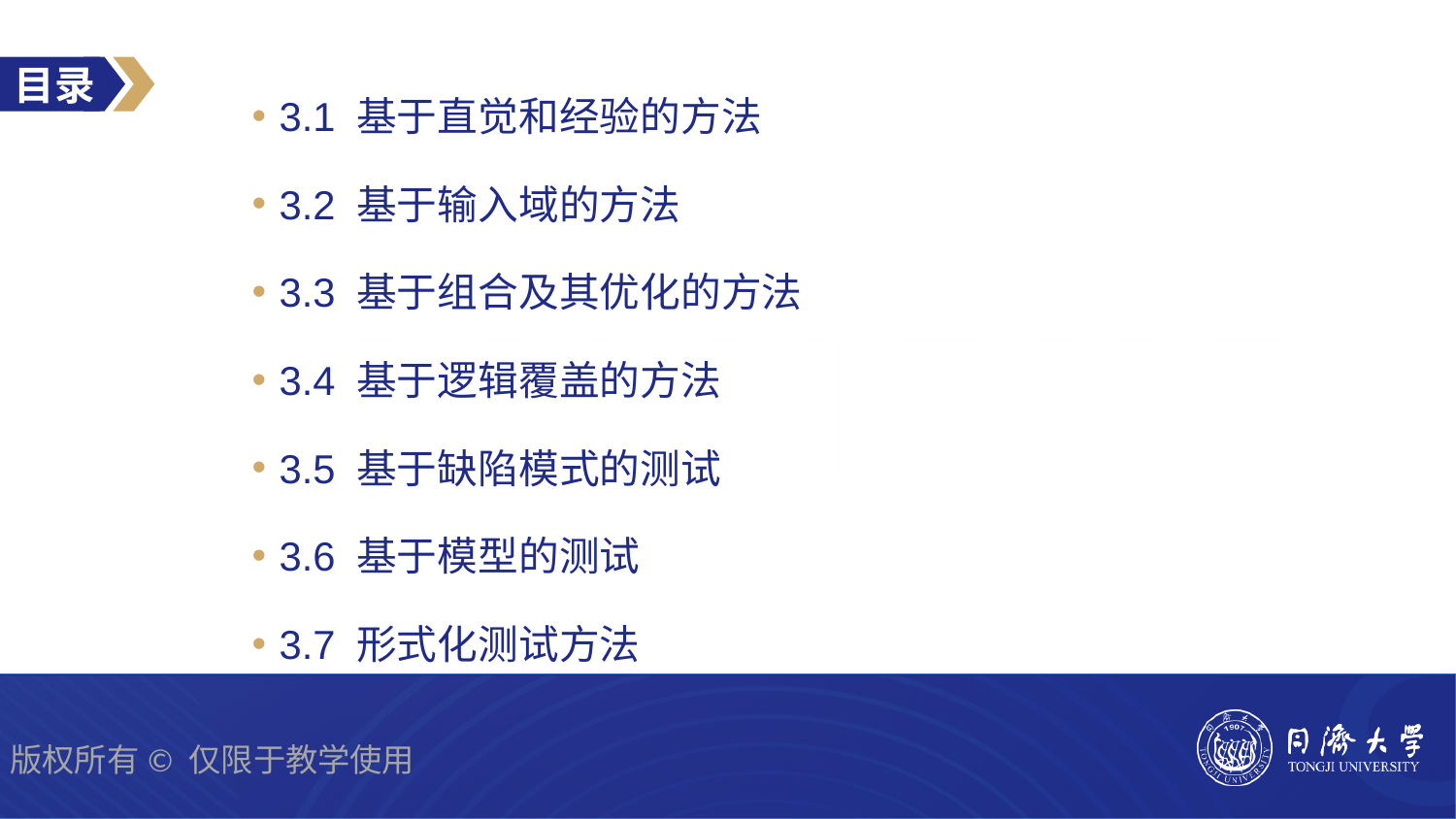

3.1 基于直觉和经验的方法
3.2 基于输入域的方法
3.3 基于组合及其优化的方法
3.4 基于逻辑覆盖的方法
3.5 基于缺陷模式的测试
3.6 基于模型的测试
3.7 形式化测试方法
版权所有©️ 仅限于教学使用